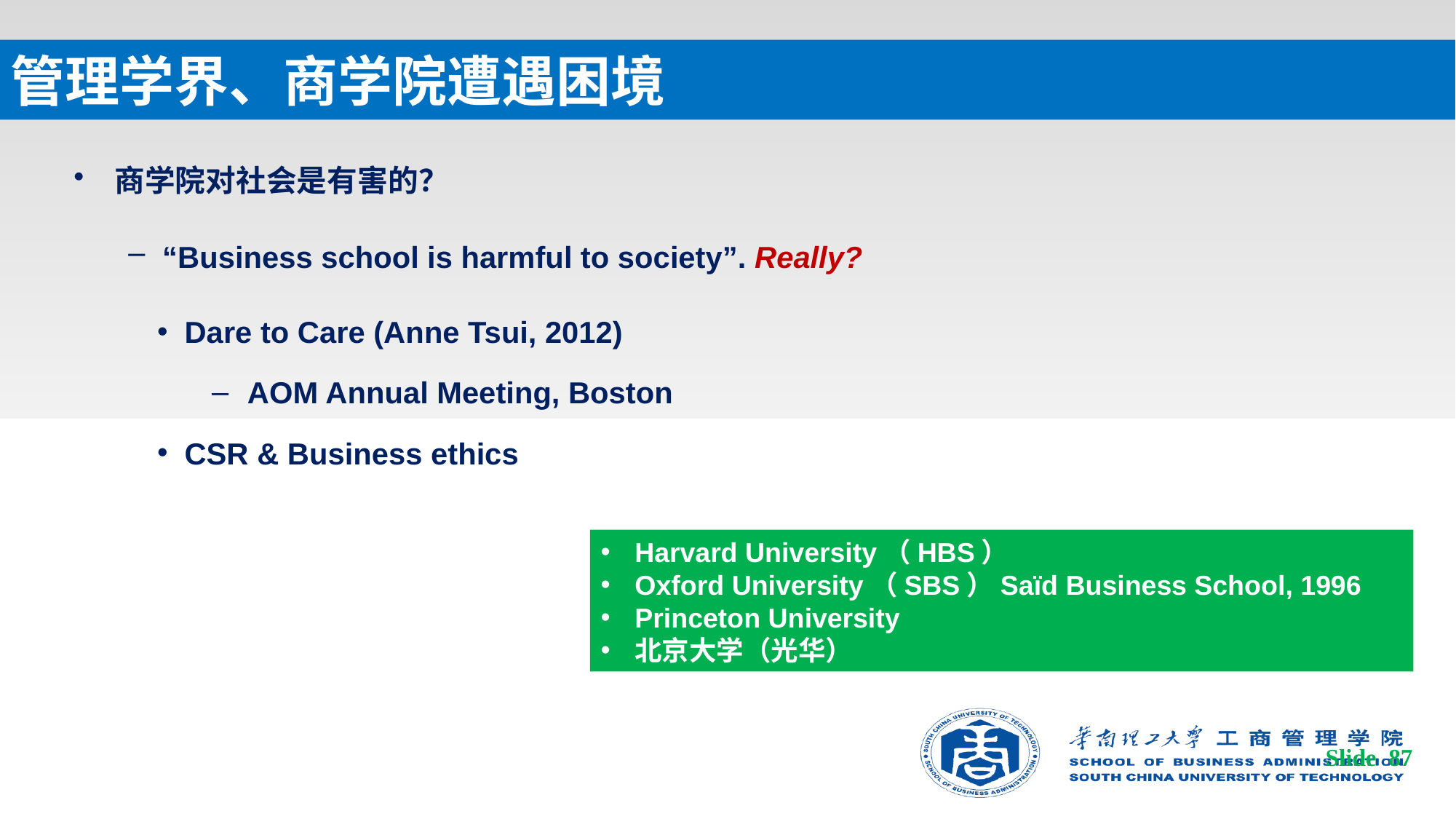

# 管理学界、商学院遭遇困境
商学院对社会是有害的？

“Business school is harmful to society”. Really?
Dare to Care (Anne Tsui, 2012)
 AOM Annual Meeting, Boston
CSR & Business ethics
Harvard University（HBS）
Oxford University（SBS）Saïd Business School, 1996
Princeton University
北京大学（光华）
Slide  87